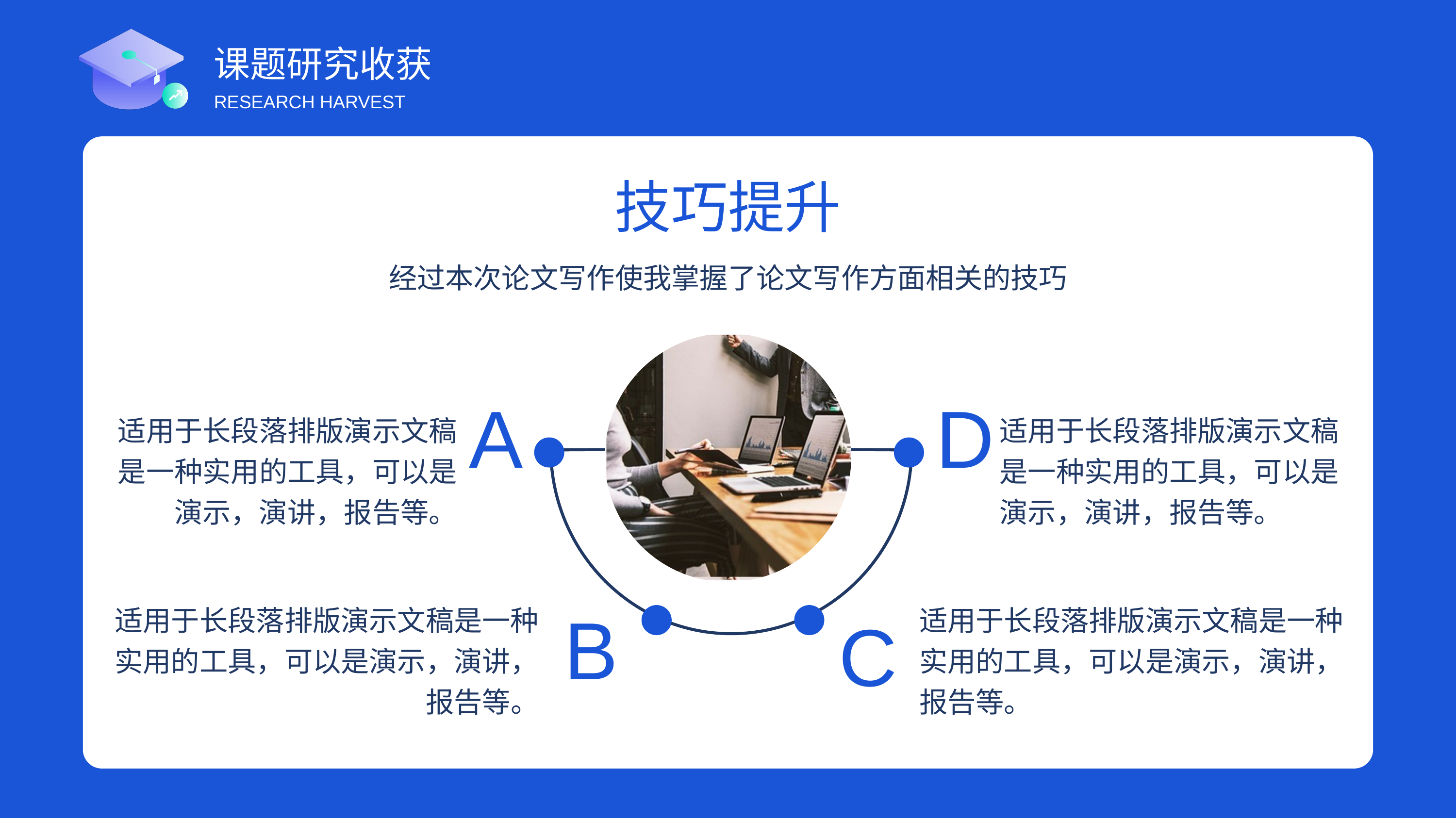

课题研究收获
RESEARCH HARVEST

技巧提升
经过本次论文写作使我掌握了论文写作方面相关的技巧

A
D
适用于长段落排版演示文稿是一种实用的工具，可以是演示，演讲，报告等。

适用于长段落排版演示文稿是一种实用的工具，可以是演示，演讲，报告等。

B
C
适用于长段落排版演示文稿是一种实用的工具，可以是演示，演讲，报告等。

适用于长段落排版演示文稿是一种实用的工具，可以是演示，演讲，报告等。